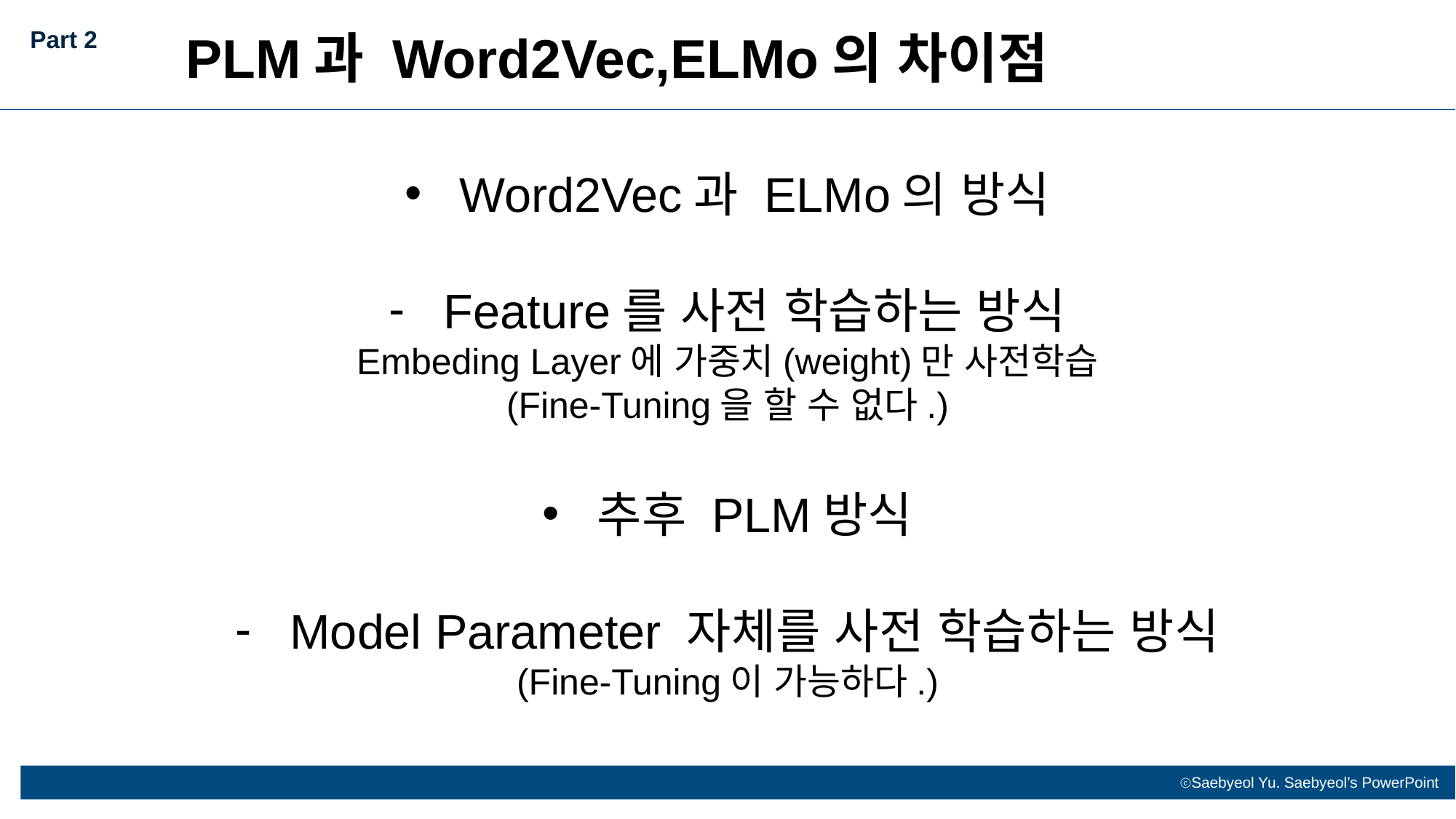

PLM과 Word2Vec,ELMo의 차이점
Part 2
Word2Vec과 ELMo의 방식

Feature를 사전 학습하는 방식
Embeding Layer에 가중치(weight)만 사전학습
(Fine-Tuning을 할 수 없다.)

추후 PLM방식

Model Parameter 자체를 사전 학습하는 방식
(Fine-Tuning이 가능하다.)